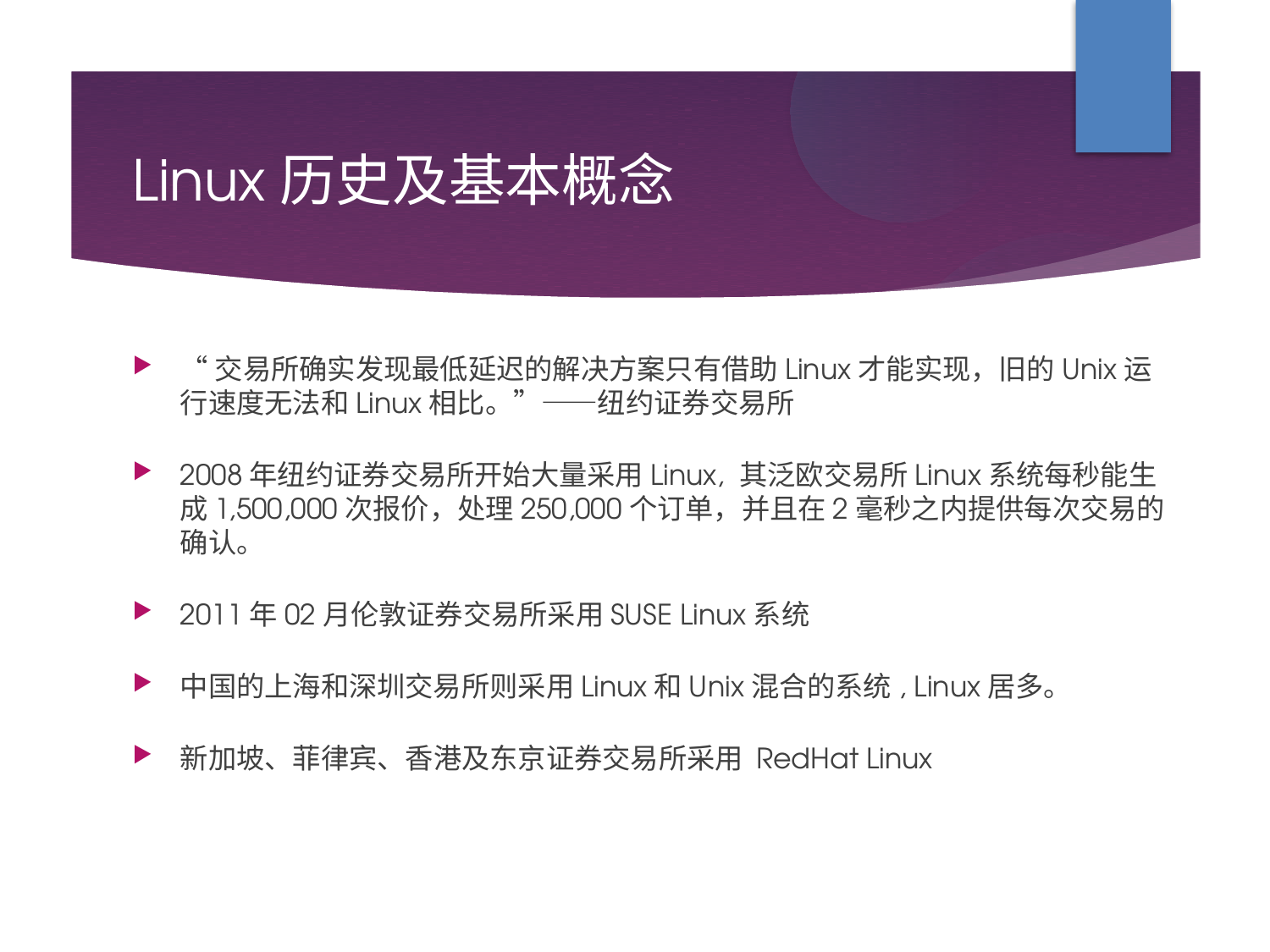

Linux历史及基本概念
“交易所确实发现最低延迟的解决方案只有借助Linux才能实现，旧的Unix运行速度无法和Linux相比。”——纽约证券交易所

2008年纽约证券交易所开始大量采用Linux, 其泛欧交易所Linux系统每秒能生成1,500,000次报价，处理250,000个订单，并且在2毫秒之内提供每次交易的确认。

2011年02月伦敦证券交易所采用SUSE Linux系统

中国的上海和深圳交易所则采用Linux和Unix混合的系统, Linux居多。

新加坡、菲律宾、香港及东京证券交易所采用 RedHat Linux